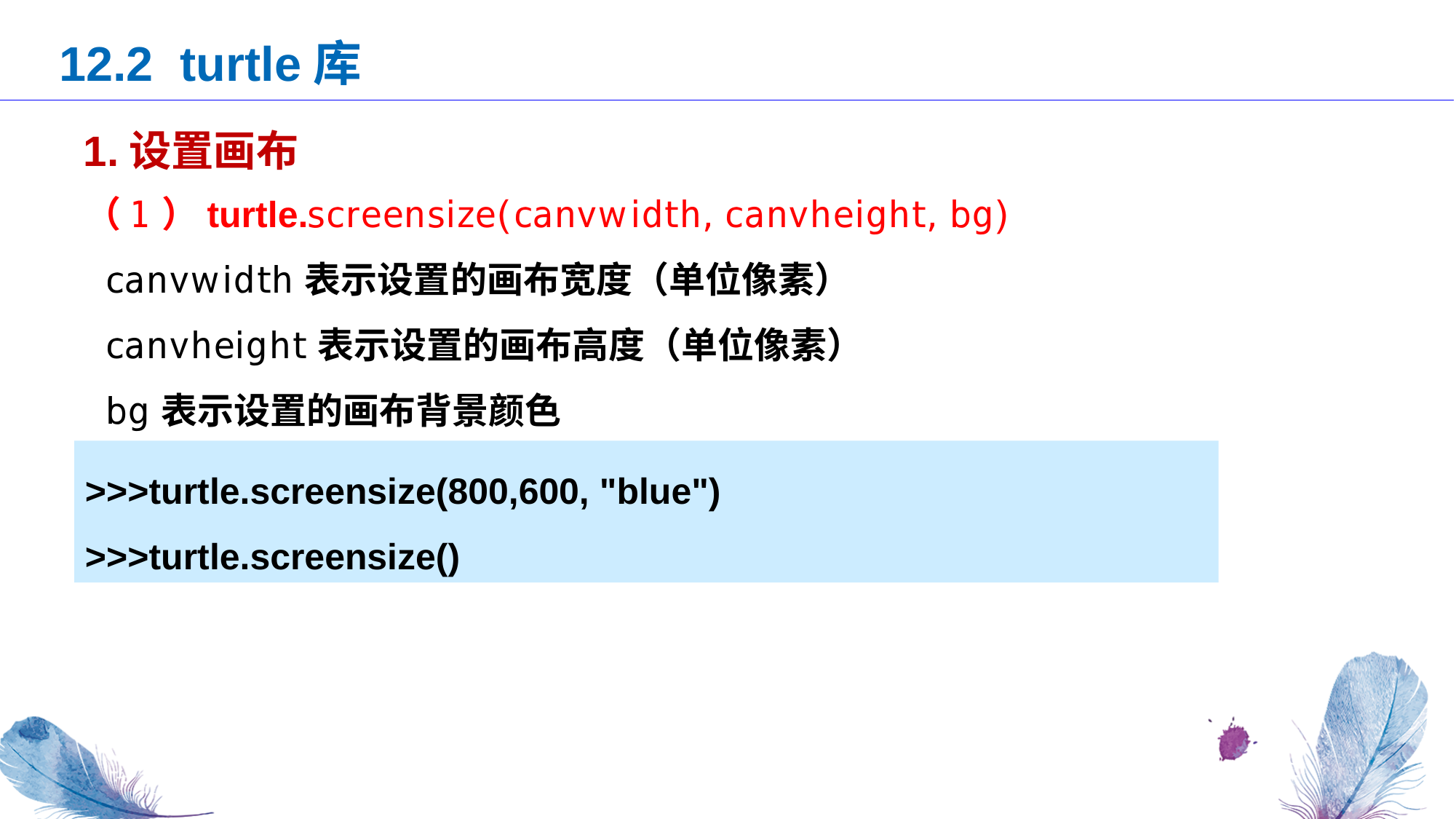

12.2  turtle库
1.设置画布
（1）turtle.screensize(canvwidth, canvheight, bg)
  canvwidth表示设置的画布宽度（单位像素）
  canvheight表示设置的画布高度（单位像素）
  bg表示设置的画布背景颜色

>>>turtle.screensize(800,600, "blue")
>>>turtle.screensize()